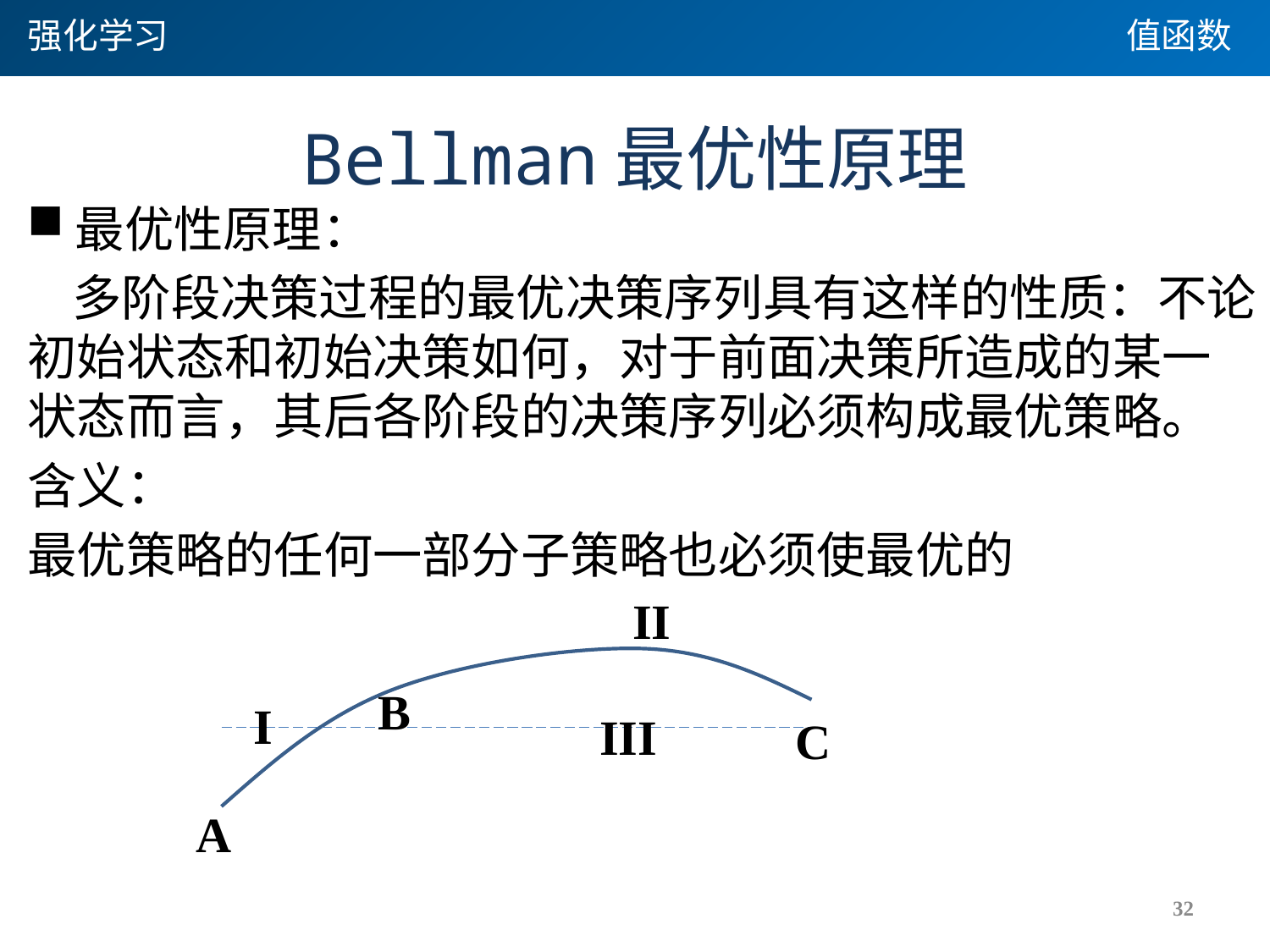

强化学习
值函数
# Bellman最优性原理
最优性原理：
   多阶段决策过程的最优决策序列具有这样的性质：不论初始状态和初始决策如何，对于前面决策所造成的某一状态而言，其后各阶段的决策序列必须构成最优策略。
含义：
最优策略的任何一部分子策略也必须使最优的
II

B
I
III
C
A
32